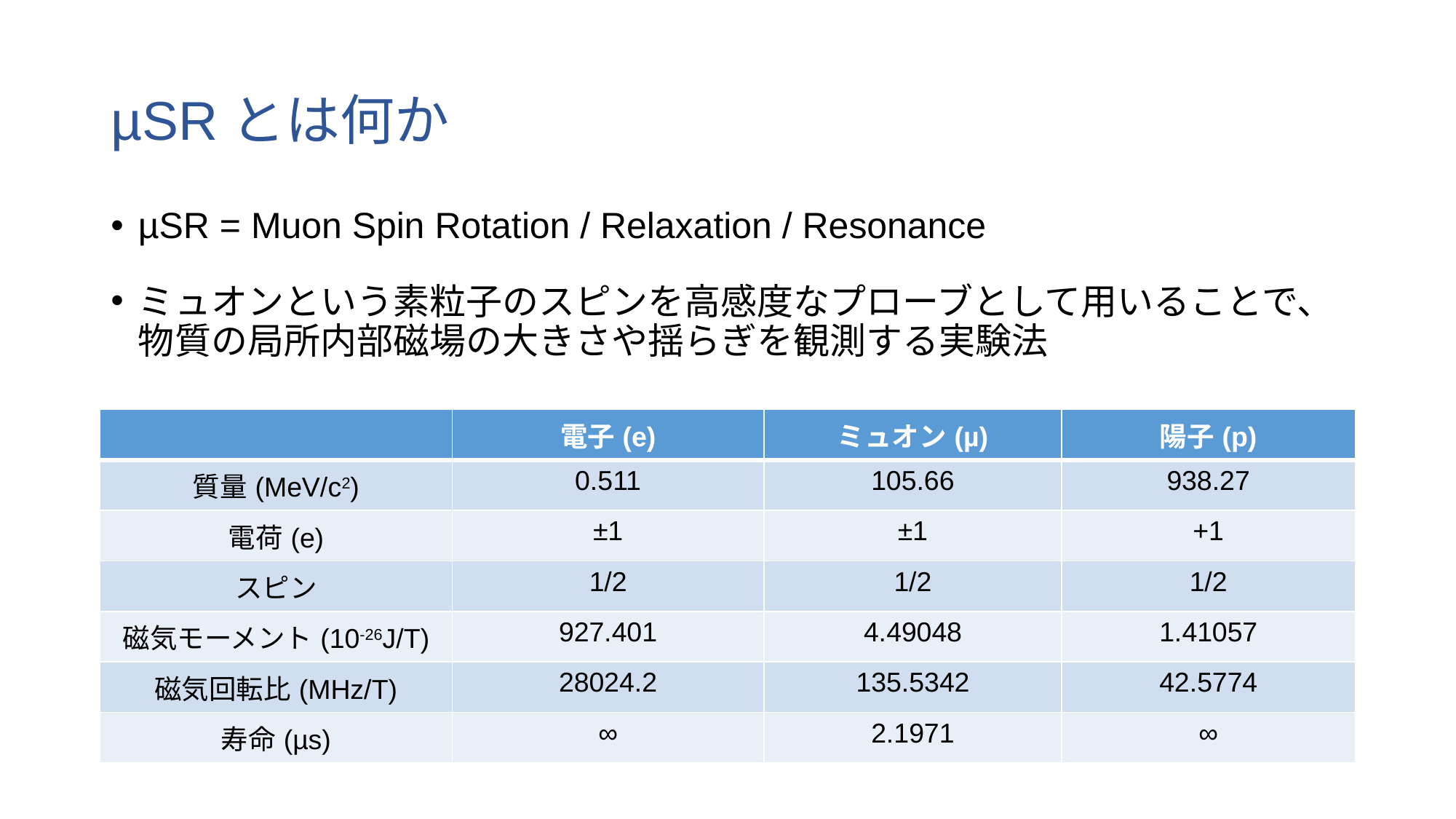

# µSRとは何か
µSR = Muon Spin Rotation / Relaxation / Resonance
ミュオンという素粒子のスピンを高感度なプローブとして用いることで、物質の局所内部磁場の大きさや揺らぎを観測する実験法
|  | 電子(e) | ミュオン(µ) | 陽子(p) |
| --- | --- | --- | --- |
| 質量(MeV/c2) | 0.511 | 105.66 | 938.27 |
| 電荷(e) | ±1 | ±1 | +1 |
| スピン | 1/2 | 1/2 | 1/2 |
| 磁気モーメント(10-26J/T) | 927.401 | 4.49048 | 1.41057 |
| 磁気回転比(MHz/T) | 28024.2 | 135.5342 | 42.5774 |
| 寿命(µs) | ∞ | 2.1971 | ∞ |